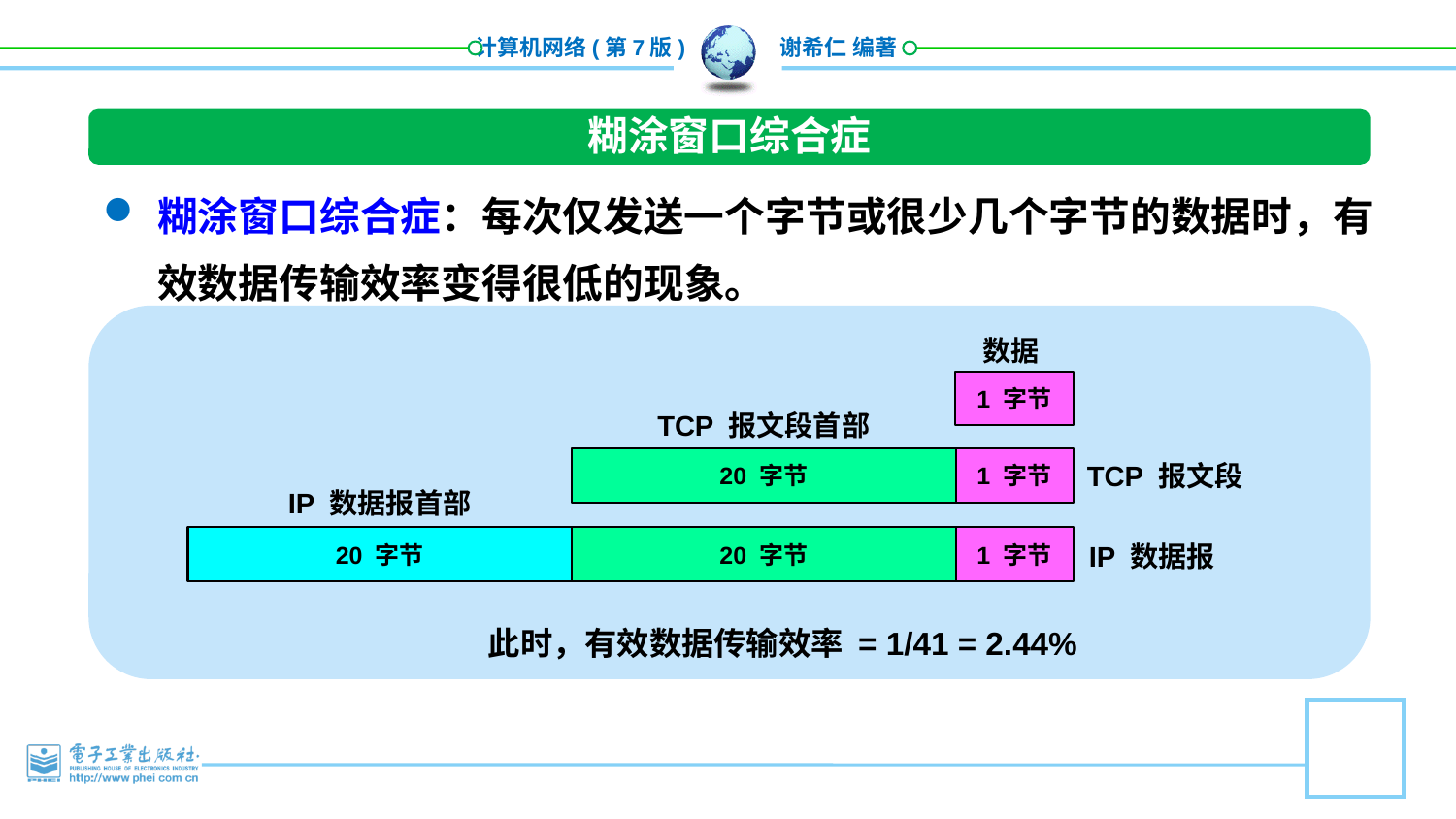

糊涂窗口综合症

糊涂窗口综合症：每次仅发送一个字节或很少几个字节的数据时，有效数据传输效率变得很低的现象。

数据
1 字节
TCP 报文段首部
20 字节
1 字节
TCP 报文段
IP 数据报首部
20 字节
20 字节
1 字节
IP 数据报
此时，有效数据传输效率 = 1/41 = 2.44%